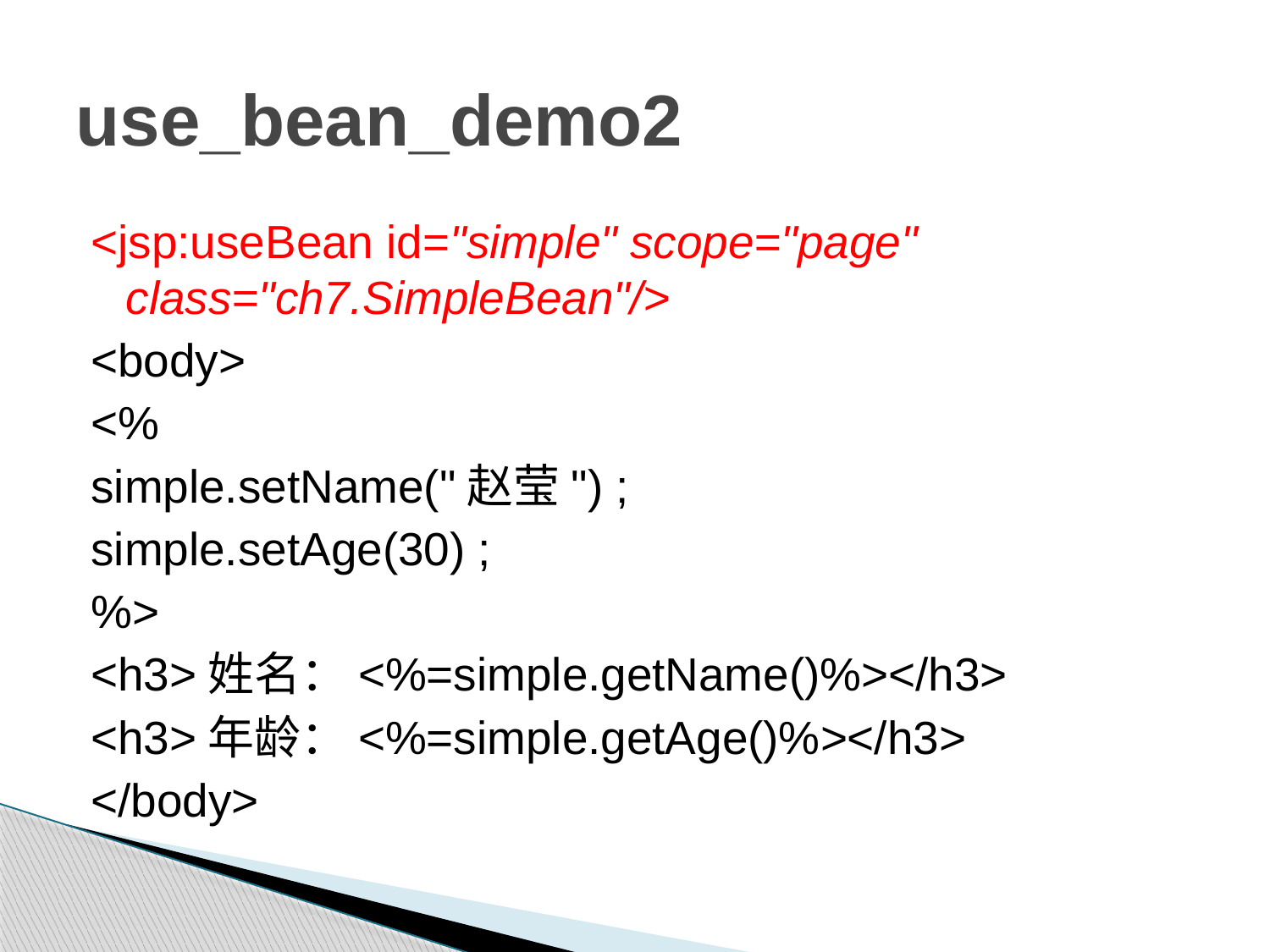

# use_bean_demo2
<jsp:useBean id="simple" scope="page" class="ch7.SimpleBean"/>
<body>
<%
simple.setName("赵莹") ;
simple.setAge(30) ;
%>
<h3>姓名：<%=simple.getName()%></h3>
<h3>年龄：<%=simple.getAge()%></h3>
</body>